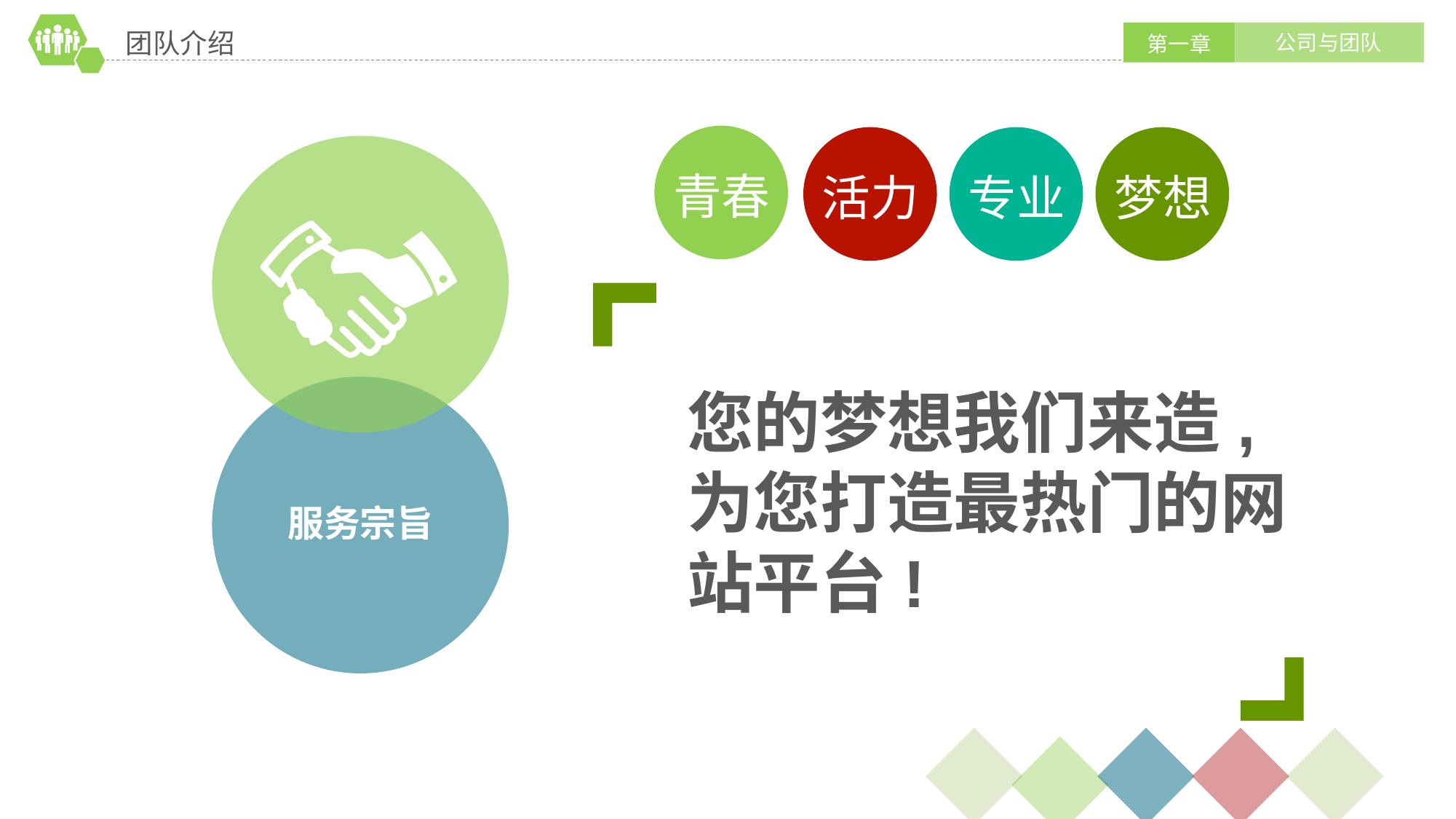

团队介绍

公司与团队
第一章

青春
活力
专业
梦想

您的梦想我们来造,
为您打造最热门的网站平台!

服务宗旨